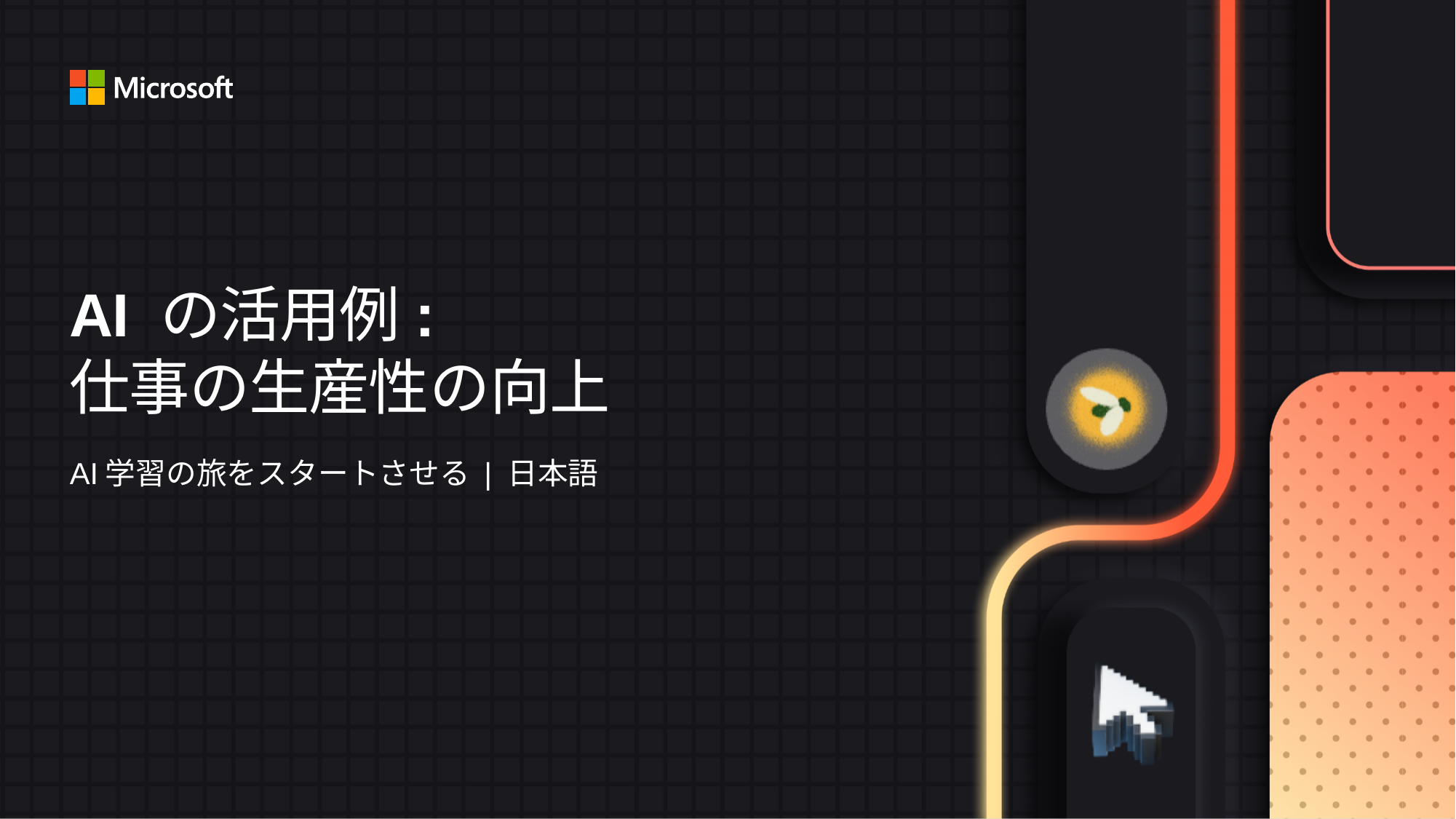

# AI の活用例: 仕事の生産性の向上
AI学習の旅をスタートさせる | 日本語